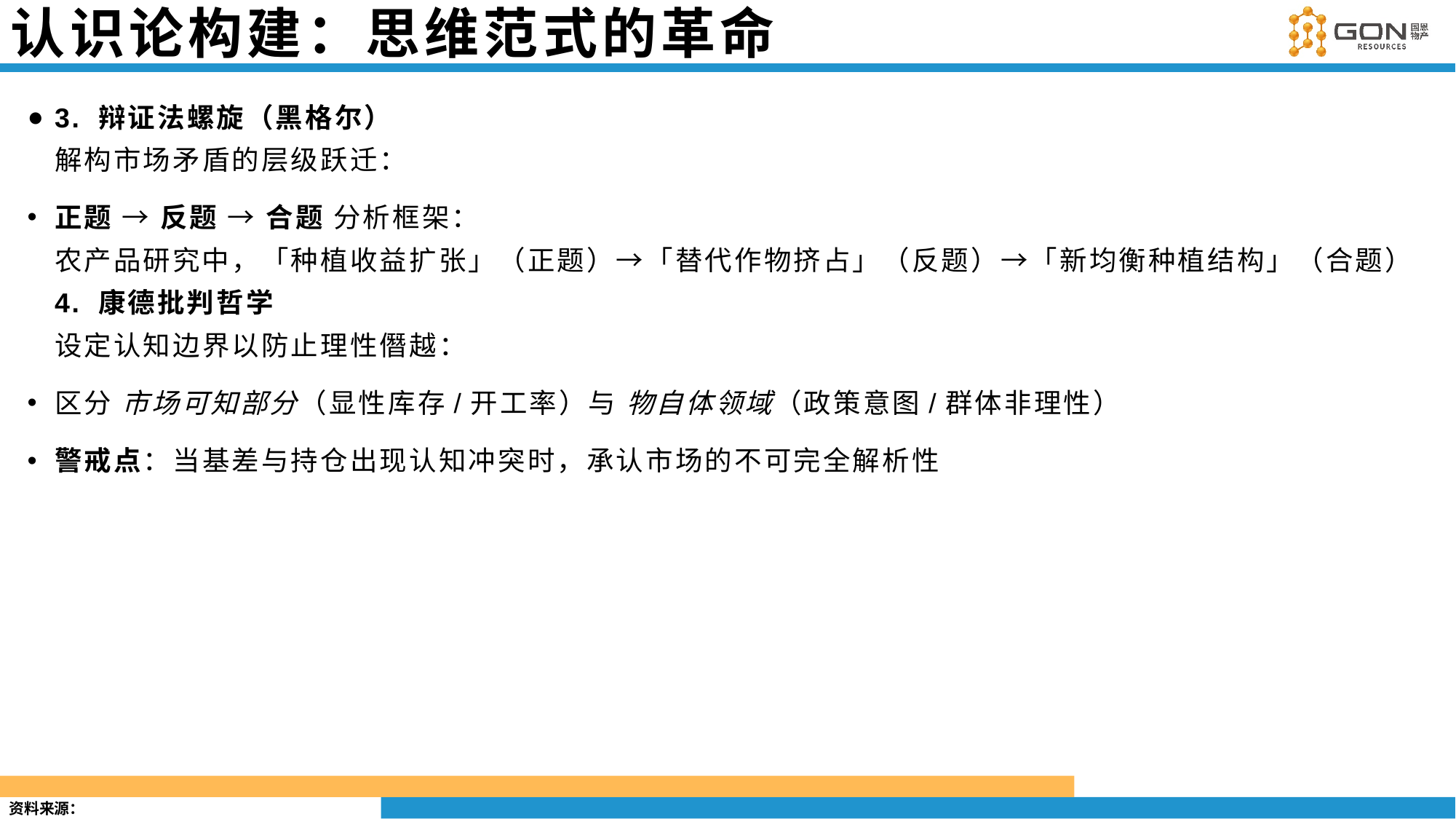

# 认识论构建：思维范式的革命
3. 辩证法螺旋（黑格尔）
解构市场矛盾的层级跃迁：
正题 → 反题 → 合题 分析框架：
农产品研究中，「种植收益扩张」（正题）→「替代作物挤占」（反题）→「新均衡种植结构」（合题）
4. 康德批判哲学
设定认知边界以防止理性僭越：
区分 市场可知部分（显性库存/开工率）与 物自体领域（政策意图/群体非理性）
警戒点：当基差与持仓出现认知冲突时，承认市场的不可完全解析性